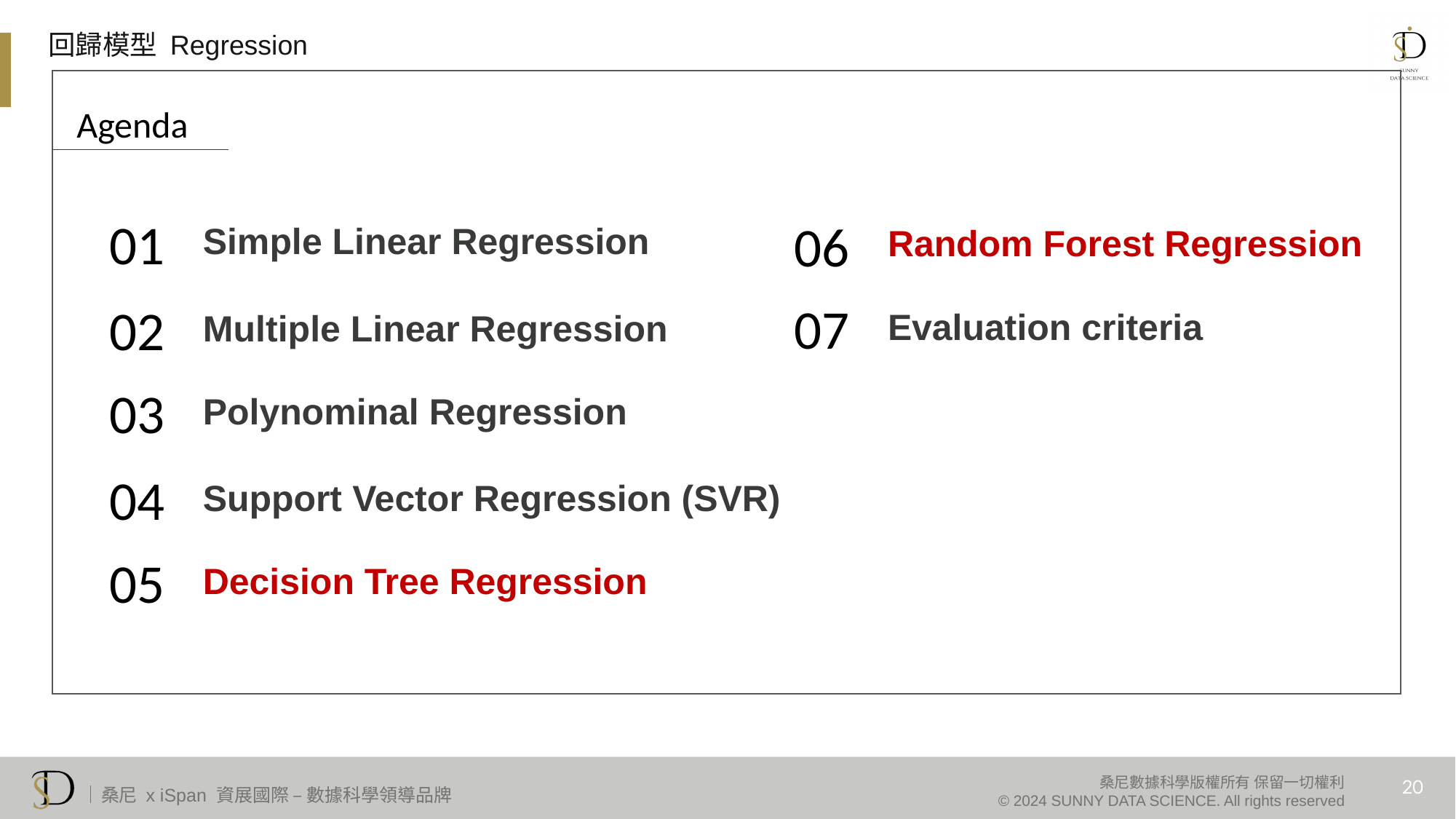

回歸模型 Regression

Agenda
Simple Linear Regression
Random Forest Regression
01
06
Evaluation criteria
Multiple Linear Regression
07
02
Polynominal Regression
03
Support Vector Regression (SVR)
04
Decision Tree Regression
05